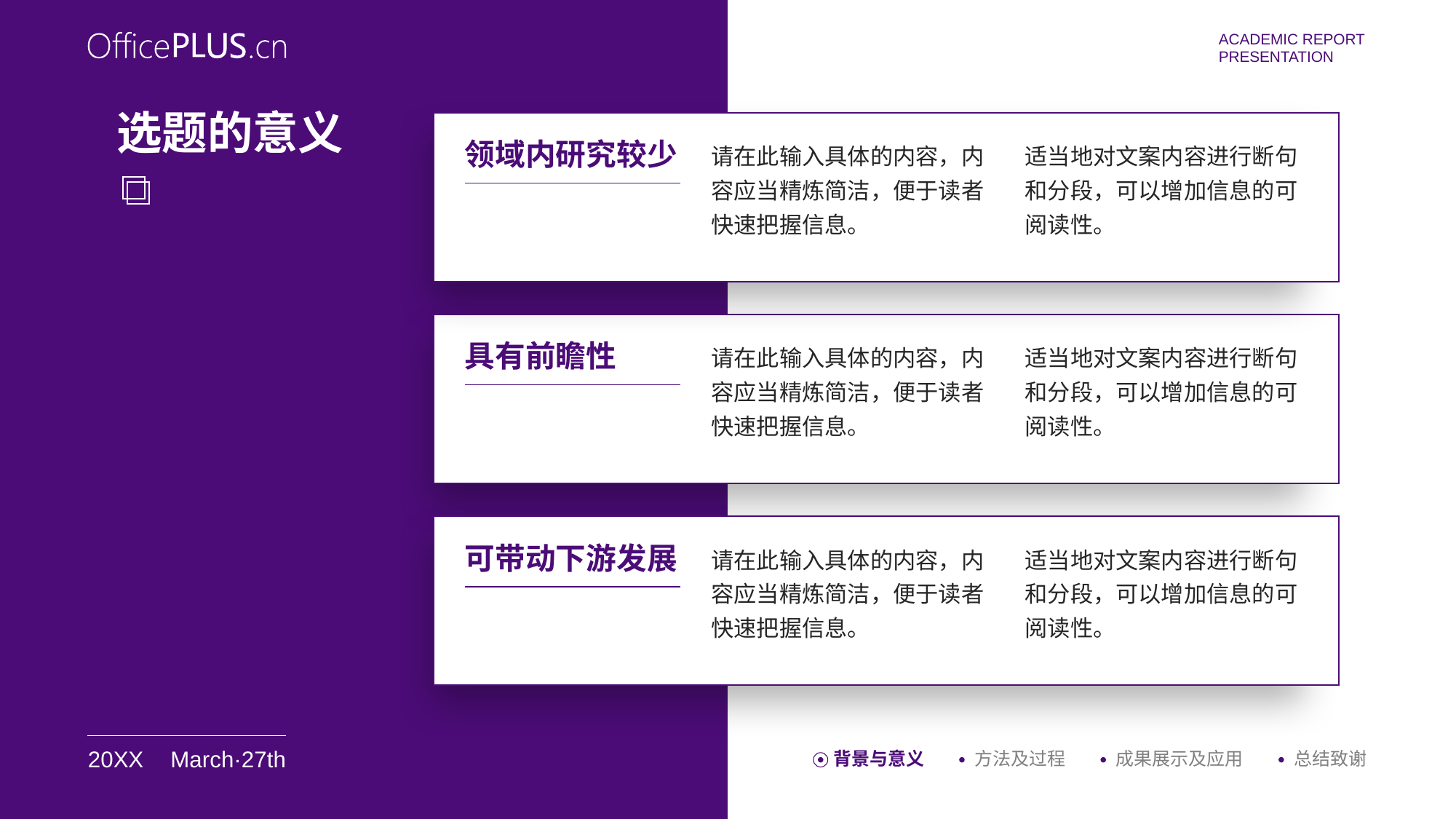

选题的意义

领域内研究较少
请在此输入具体的内容，内容应当精炼简洁，便于读者快速把握信息。
适当地对文案内容进行断句和分段，可以增加信息的可阅读性。

具有前瞻性
请在此输入具体的内容，内容应当精炼简洁，便于读者快速把握信息。
适当地对文案内容进行断句和分段，可以增加信息的可阅读性。

可带动下游发展
请在此输入具体的内容，内容应当精炼简洁，便于读者快速把握信息。
适当地对文案内容进行断句和分段，可以增加信息的可阅读性。
20XX
March·27th
背景与意义
方法及过程
成果展示及应用
总结致谢